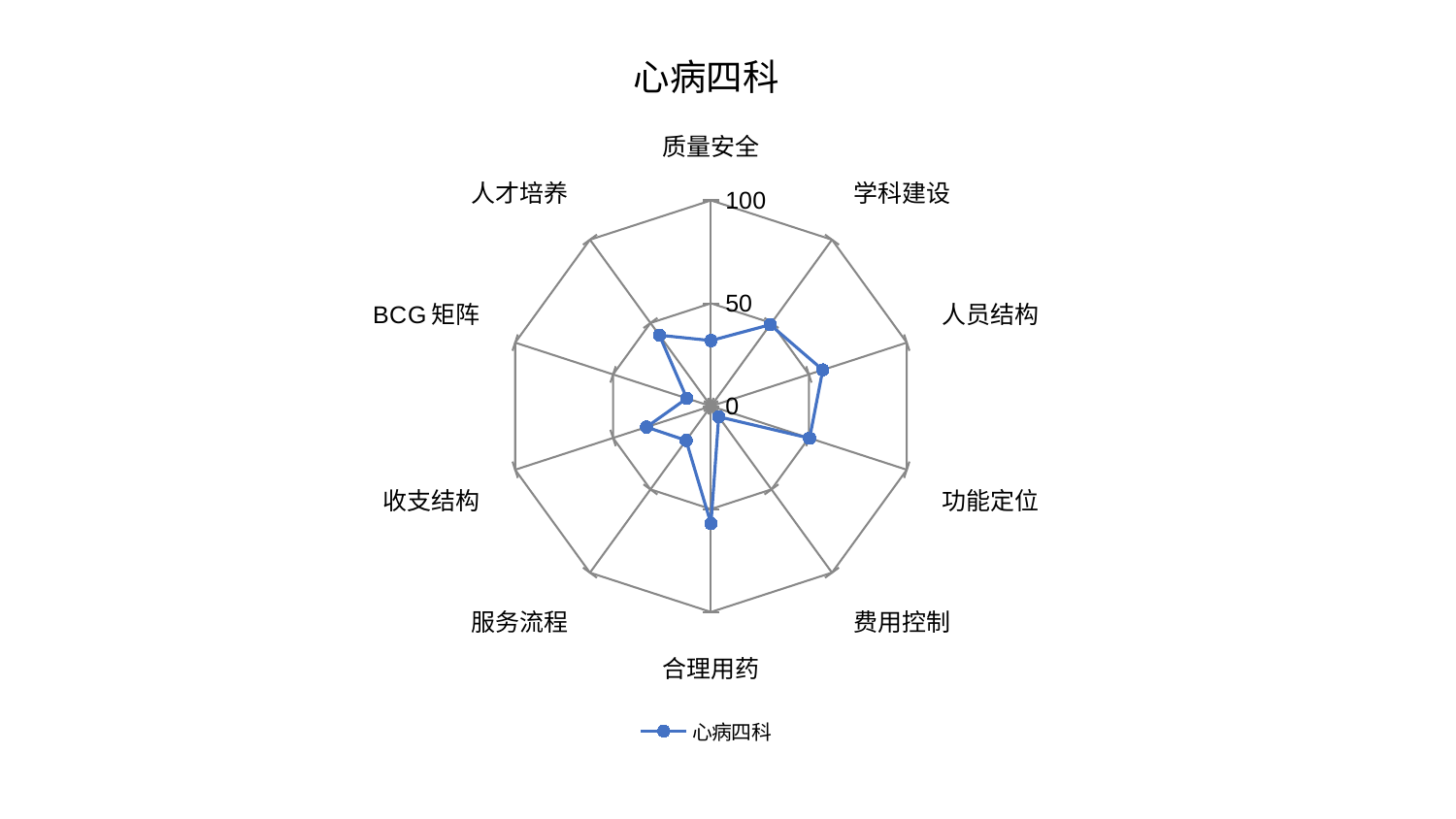

### Chart: 心病四科

| Category | 心病四科 |
|---|---|
| 质量安全 | 31.879347633566244 |
| 学科建设 | 48.94042488129453 |
| 人员结构 | 57.0957758030193 |
| 功能定位 | 50.3890314627235 |
| 费用控制 | 6.4001604018227924 |
| 合理用药 | 57.093761165443 |
| 服务流程 | 20.560163132721822 |
| 收支结构 | 32.93556522200199 |
| BCG矩阵 | 12.324460332310816 |
| 人才培养 | 42.66287910963762 |
143